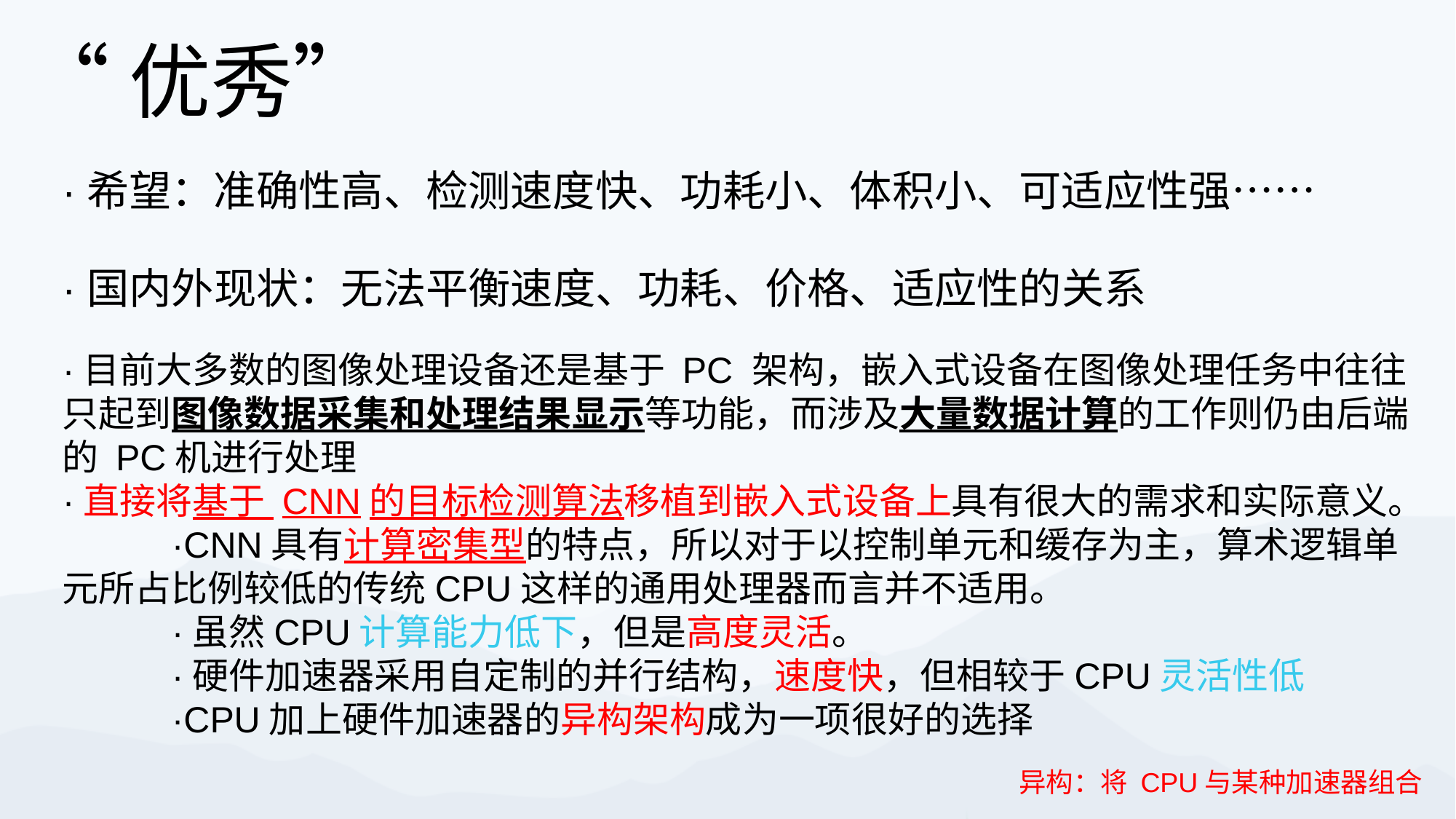

“优秀”
·希望：准确性高、检测速度快、功耗小、体积小、可适应性强……
·国内外现状：无法平衡速度、功耗、价格、适应性的关系
·目前大多数的图像处理设备还是基于 PC 架构，嵌入式设备在图像处理任务中往往只起到图像数据采集和处理结果显示等功能，而涉及大量数据计算的工作则仍由后端的 PC机进行处理
·直接将基于 CNN的目标检测算法移植到嵌入式设备上具有很大的需求和实际意义。
	·CNN具有计算密集型的特点，所以对于以控制单元和缓存为主，算术逻辑单元所占比例较低的传统CPU这样的通用处理器而言并不适用。
	·虽然CPU计算能力低下，但是高度灵活。
	·硬件加速器采用自定制的并行结构，速度快，但相较于CPU灵活性低
	·CPU加上硬件加速器的异构架构成为一项很好的选择

异构：将 CPU与某种加速器组合